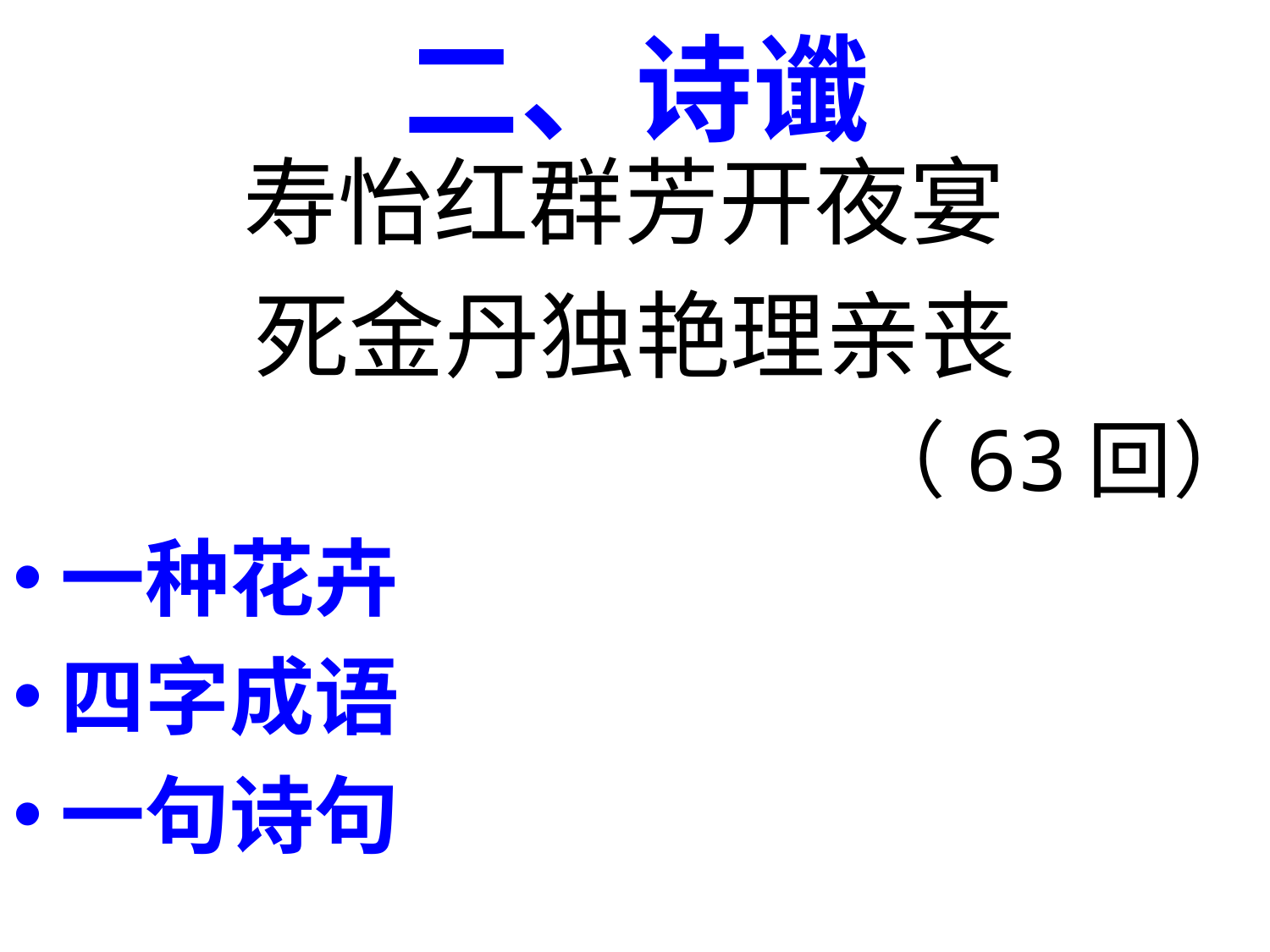

# 二、诗谶
寿怡红群芳开夜宴
死金丹独艳理亲丧
（63回）
一种花卉
四字成语
一句诗句